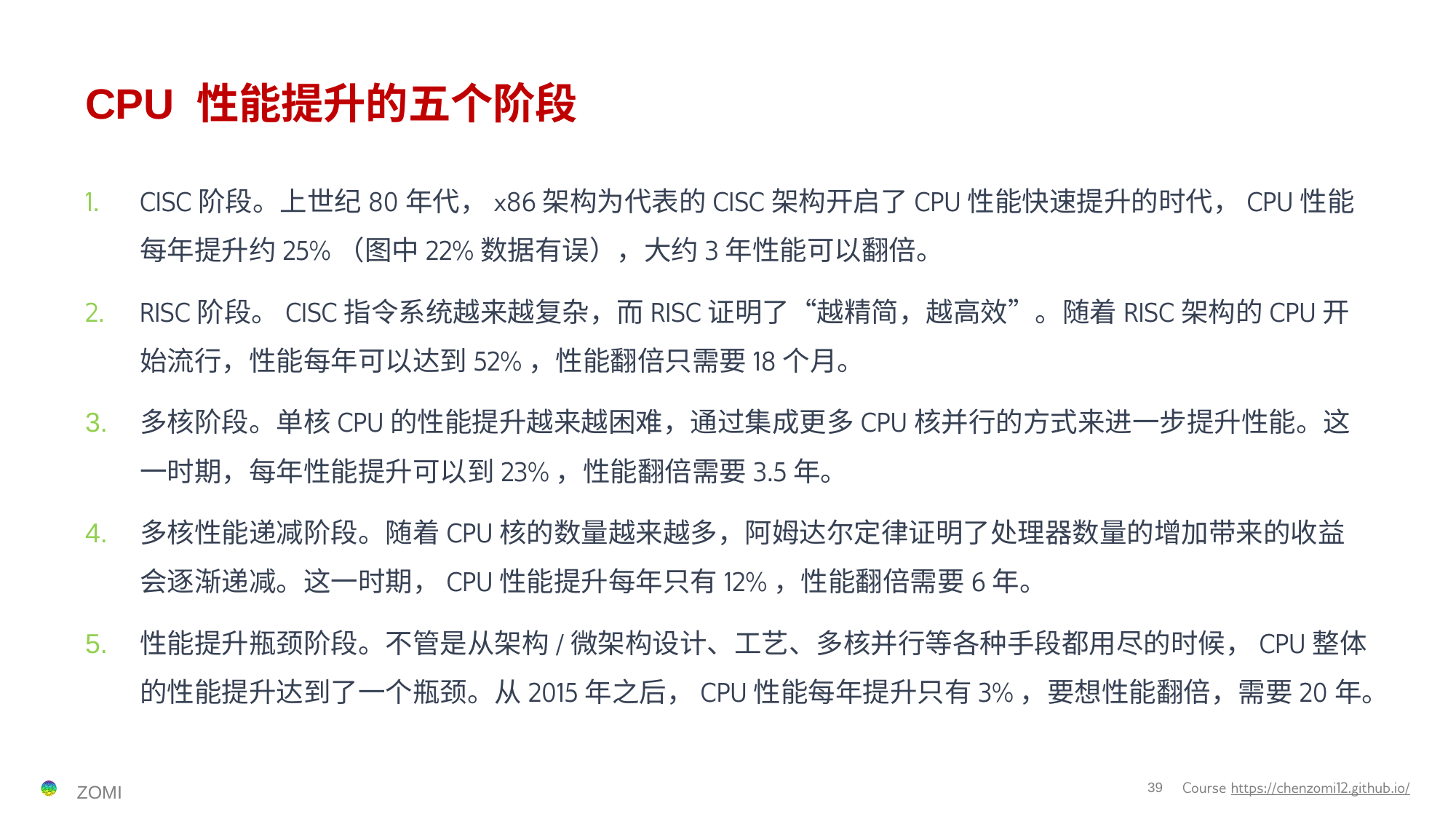

# CPU 性能提升的五个阶段
CISC阶段。上世纪80年代，x86架构为代表的CISC架构开启了CPU性能快速提升的时代，CPU性能每年提升约25%（图中22%数据有误），大约3年性能可以翻倍。
RISC阶段。CISC指令系统越来越复杂，而RISC证明了“越精简，越高效”。随着RISC架构的CPU开始流行，性能每年可以达到52%，性能翻倍只需要18个月。
多核阶段。单核CPU的性能提升越来越困难，通过集成更多CPU核并行的方式来进一步提升性能。这一时期，每年性能提升可以到23%，性能翻倍需要3.5年。
多核性能递减阶段。随着CPU核的数量越来越多，阿姆达尔定律证明了处理器数量的增加带来的收益会逐渐递减。这一时期，CPU性能提升每年只有12%，性能翻倍需要6年。
性能提升瓶颈阶段。不管是从架构/微架构设计、工艺、多核并行等各种手段都用尽的时候，CPU整体的性能提升达到了一个瓶颈。从2015年之后，CPU性能每年提升只有3%，要想性能翻倍，需要20年。